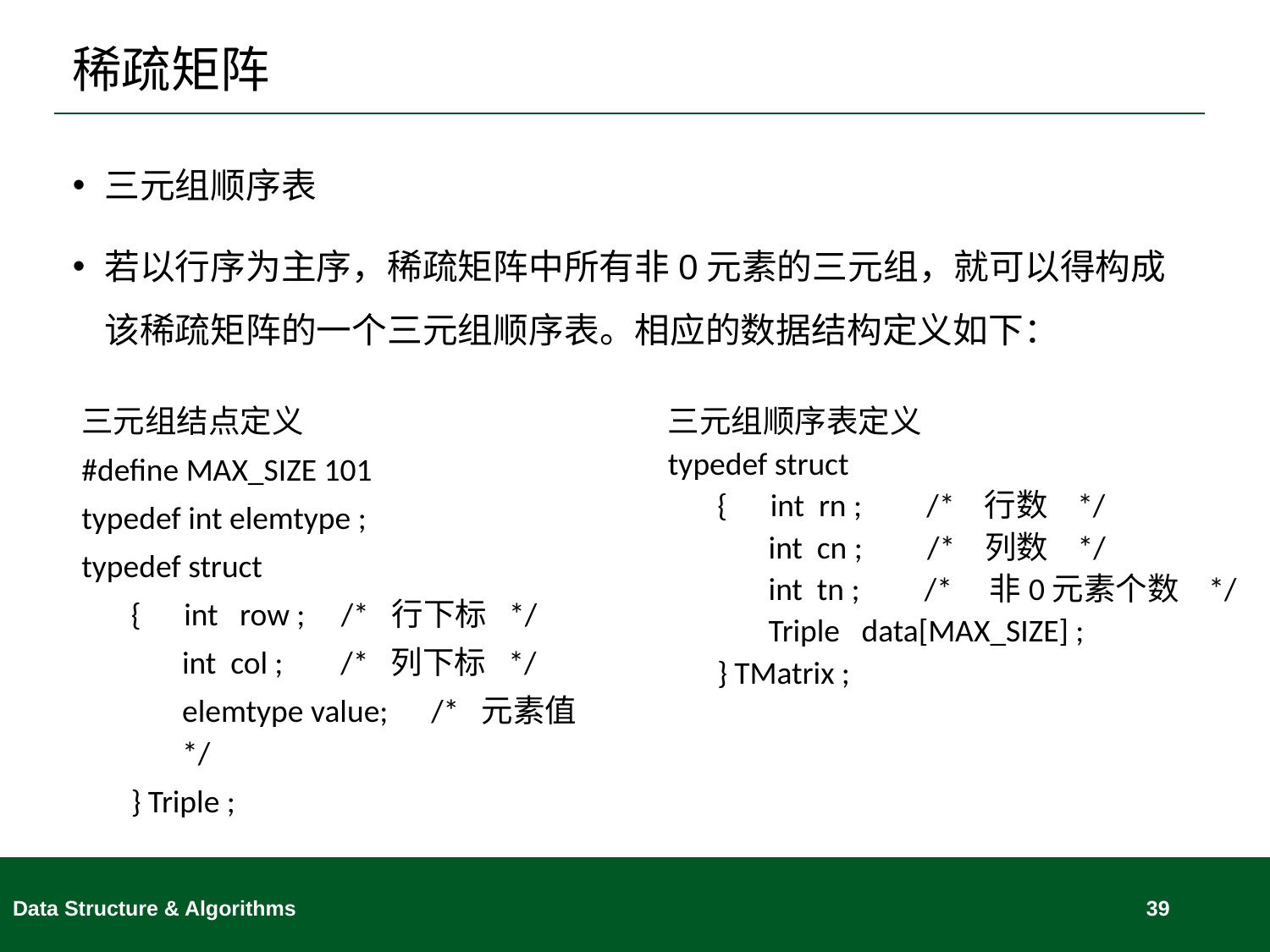

# 稀疏矩阵
三元组顺序表
若以行序为主序，稀疏矩阵中所有非0元素的三元组，就可以得构成该稀疏矩阵的一个三元组顺序表。相应的数据结构定义如下：

三元组结点定义
#define MAX_SIZE 101
typedef int elemtype ;
typedef struct
{      int   row ;     /*  行下标  */
int  col ;        /*  列下标  */
elemtype value;      /*  元素值  */
} Triple ;
三元组顺序表定义
typedef struct
{      int  rn ;         /*   行数   */
int  cn ;         /*   列数   */
int  tn ;         /*    非0元素个数   */
Triple   data[MAX_SIZE] ;
} TMatrix ;
Data Structure & Algorithms
39